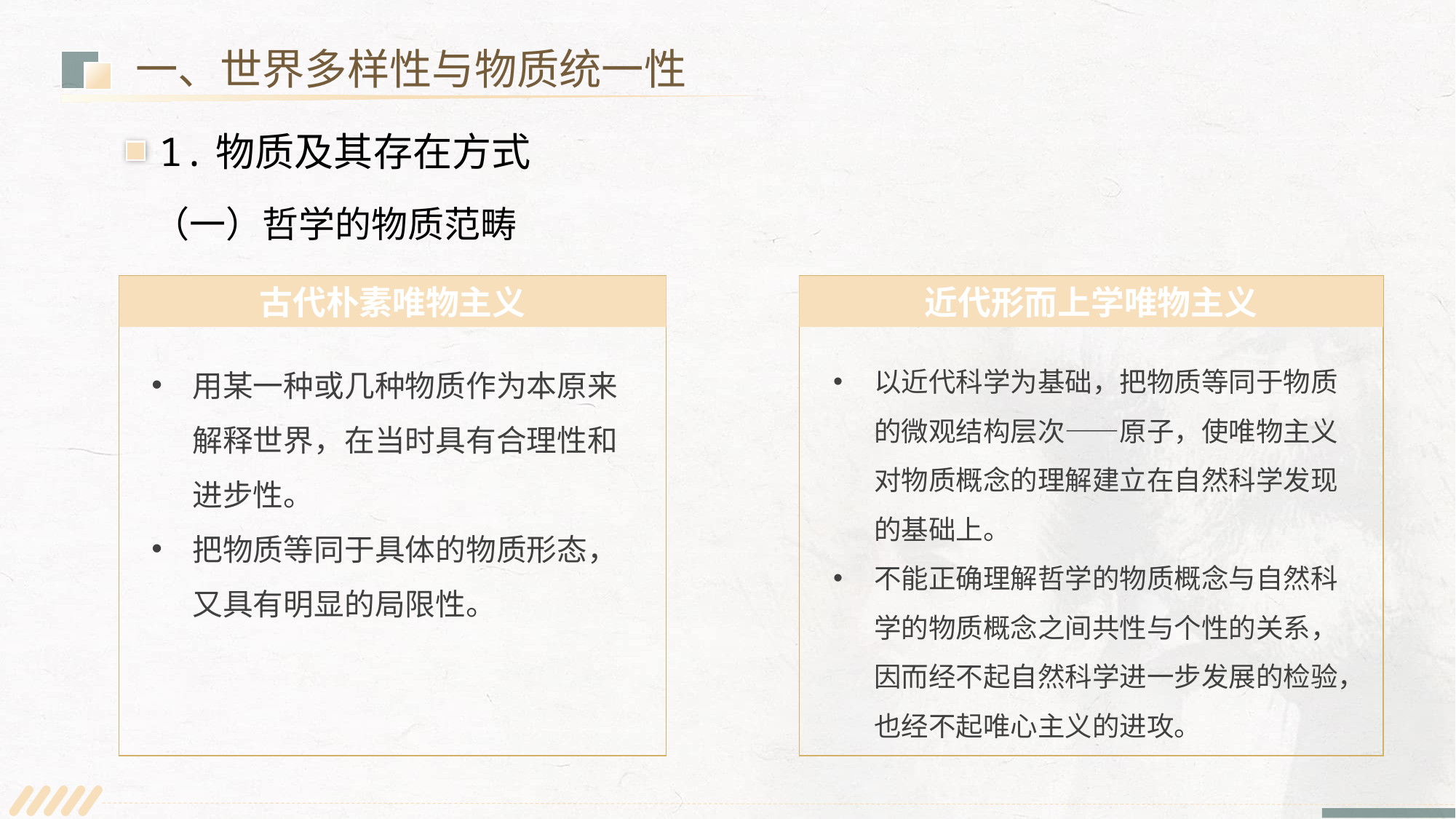

一、世界多样性与物质统一性

1.物质及其存在方式

（一）哲学的物质范畴

古代朴素唯物主义
用某一种或几种物质作为本原来解释世界，在当时具有合理性和进步性。
把物质等同于具体的物质形态，又具有明显的局限性。

近代形而上学唯物主义
以近代科学为基础，把物质等同于物质的微观结构层次——原子，使唯物主义对物质概念的理解建立在自然科学发现的基础上。
不能正确理解哲学的物质概念与自然科学的物质概念之间共性与个性的关系，因而经不起自然科学进一步发展的检验，也经不起唯心主义的进攻。